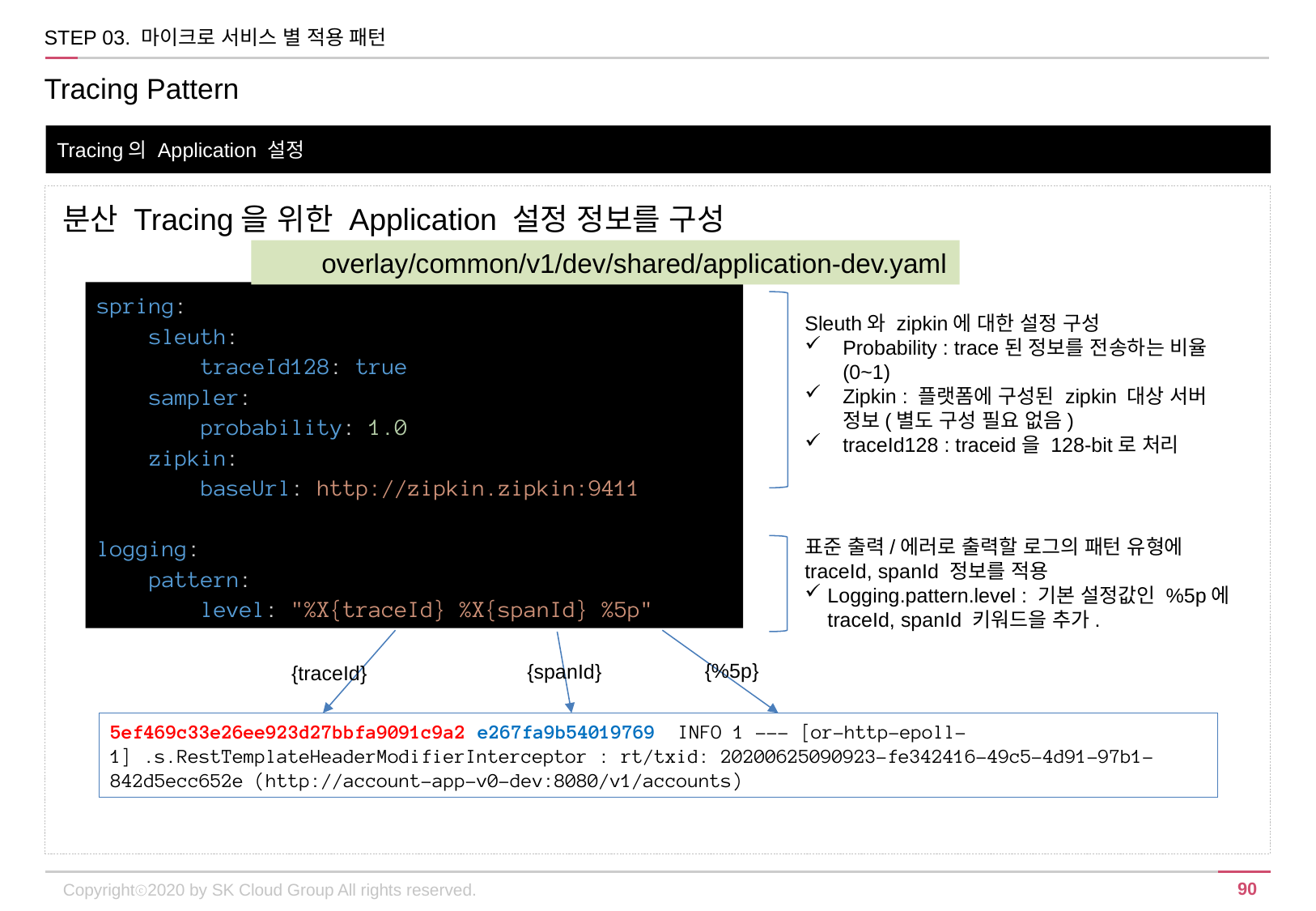

STEP 03. 마이크로 서비스 별 적용 패턴
Tracing Pattern
Tracing의 Application 설정
분산 Tracing을 위한 Application 설정 정보를 구성
overlay/common/v1/dev/shared/application-dev.yaml
spring:
    sleuth:
        traceId128: true
    sampler:
        probability: 1.0
    zipkin:
        baseUrl: http://zipkin.zipkin:9411

logging:
    pattern:
        level: "%X{traceId} %X{spanId} %5p"

Sleuth와 zipkin에 대한 설정 구성
Probability : trace된 정보를 전송하는 비율(0~1)
Zipkin : 플랫폼에 구성된 zipkin 대상 서버 정보(별도 구성 필요 없음)
traceId128 : traceid을 128-bit로 처리
표준 출력/에러로 출력할 로그의 패턴 유형에 traceId, spanId 정보를 적용
Logging.pattern.level : 기본 설정값인 %5p에 traceId, spanId 키워드을 추가.

{%5p}
{spanId}
{traceId}
5ef469c33e26ee923d27bbfa9091c9a2 e267fa9b54019769  INFO 1 --- [or-http-epoll-1] .s.RestTemplateHeaderModifierInterceptor : rt/txid: 20200625090923-fe342416-49c5-4d91-97b1-842d5ecc652e (http://account-app-v0-dev:8080/v1/accounts)
Copyrightⓒ2020 by SK Cloud Group All rights reserved.